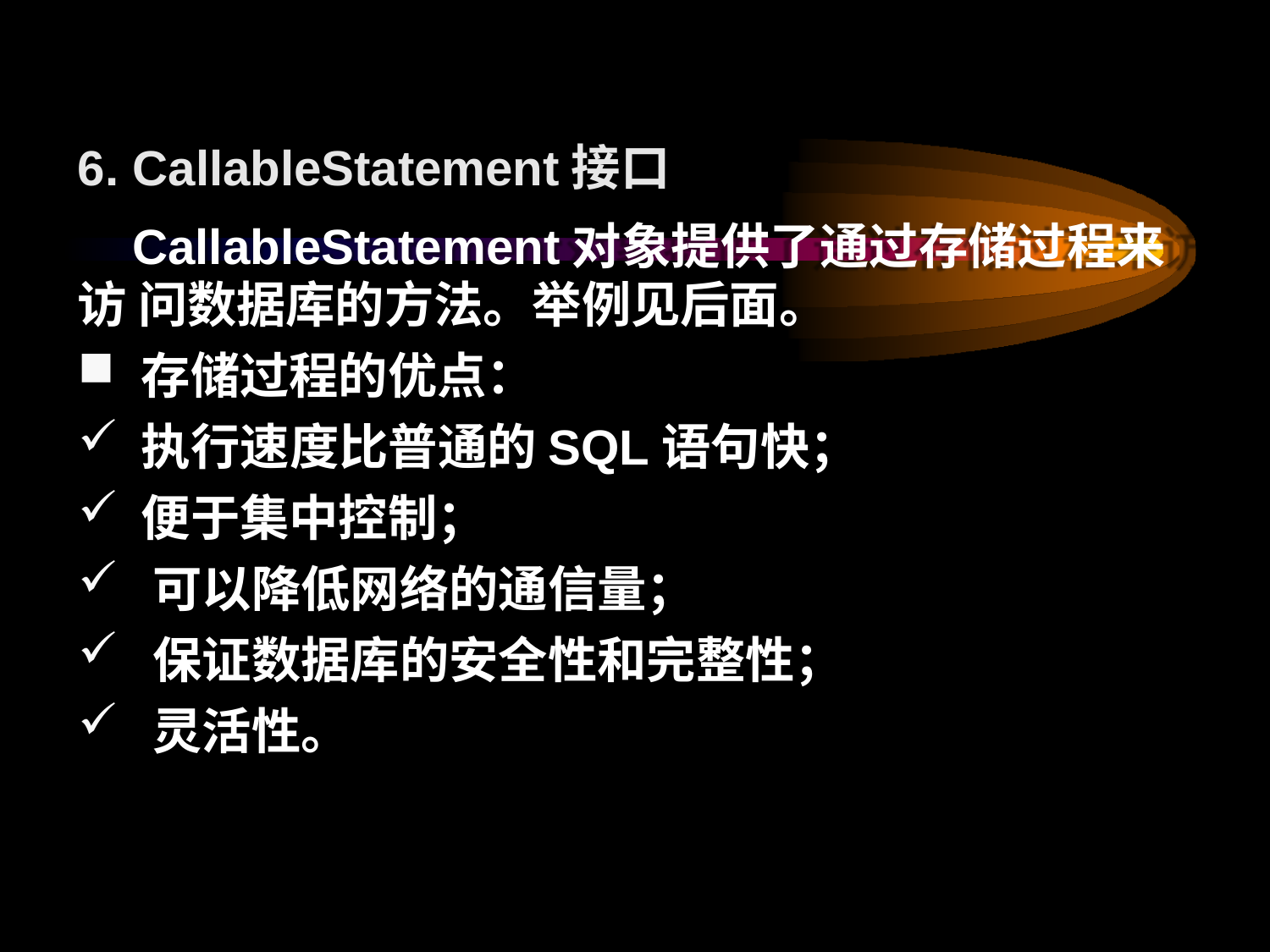

6. CallableStatement接口
CallableStatement对象提供了通过存储过程来访 问数据库的方法。举例见后面。
存储过程的优点：
执行速度比普通的SQL语句快；
便于集中控制；
可以降低网络的通信量；
保证数据库的安全性和完整性；
灵活性。